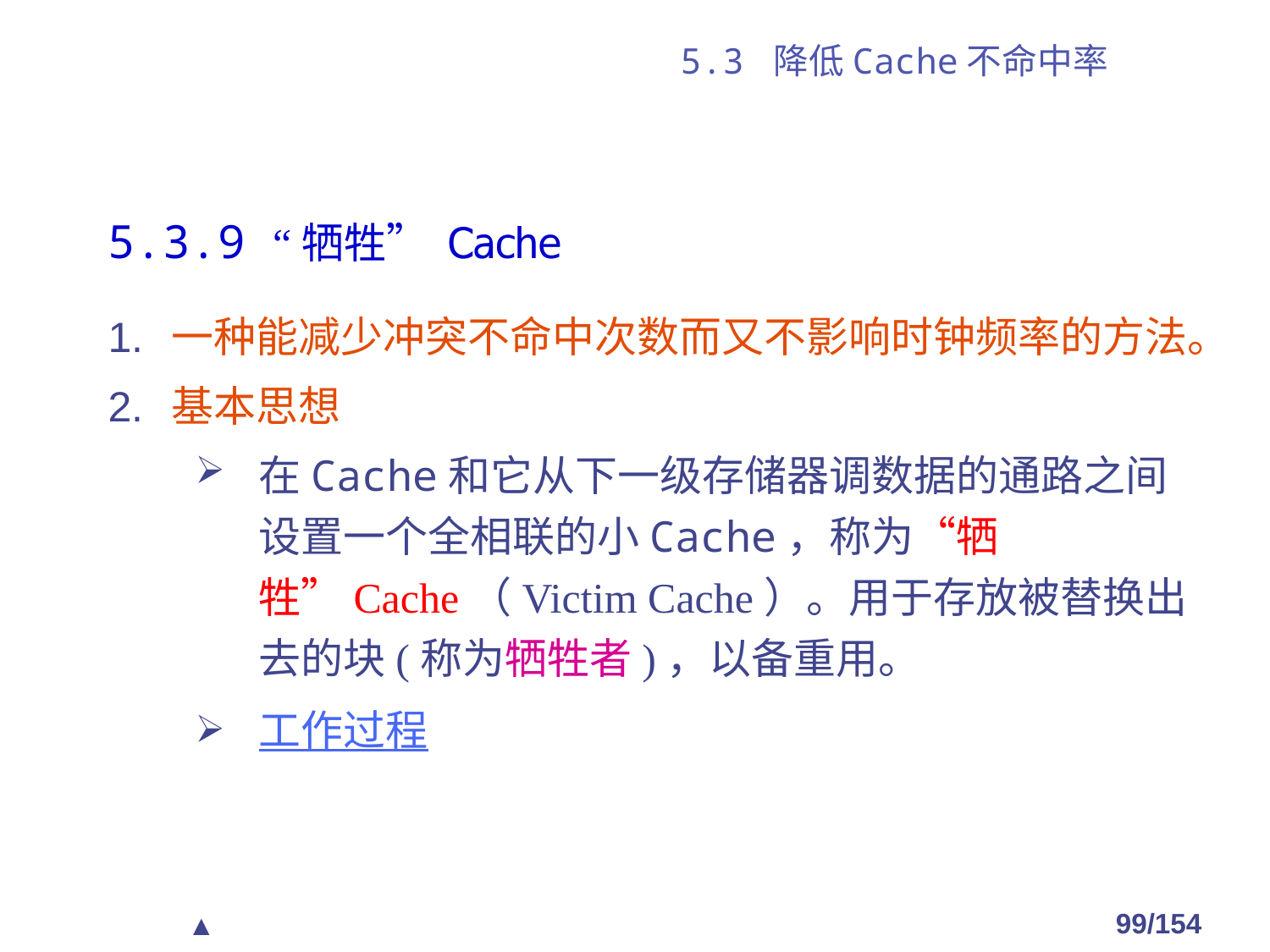

# 5.3 降低Cache不命中率
5.3.9 “牺牲” Cache
一种能减少冲突不命中次数而又不影响时钟频率的方法。
基本思想
在Cache和它从下一级存储器调数据的通路之间设置一个全相联的小Cache，称为“牺牲”Cache（Victim Cache）。用于存放被替换出去的块(称为牺牲者)，以备重用。
工作过程